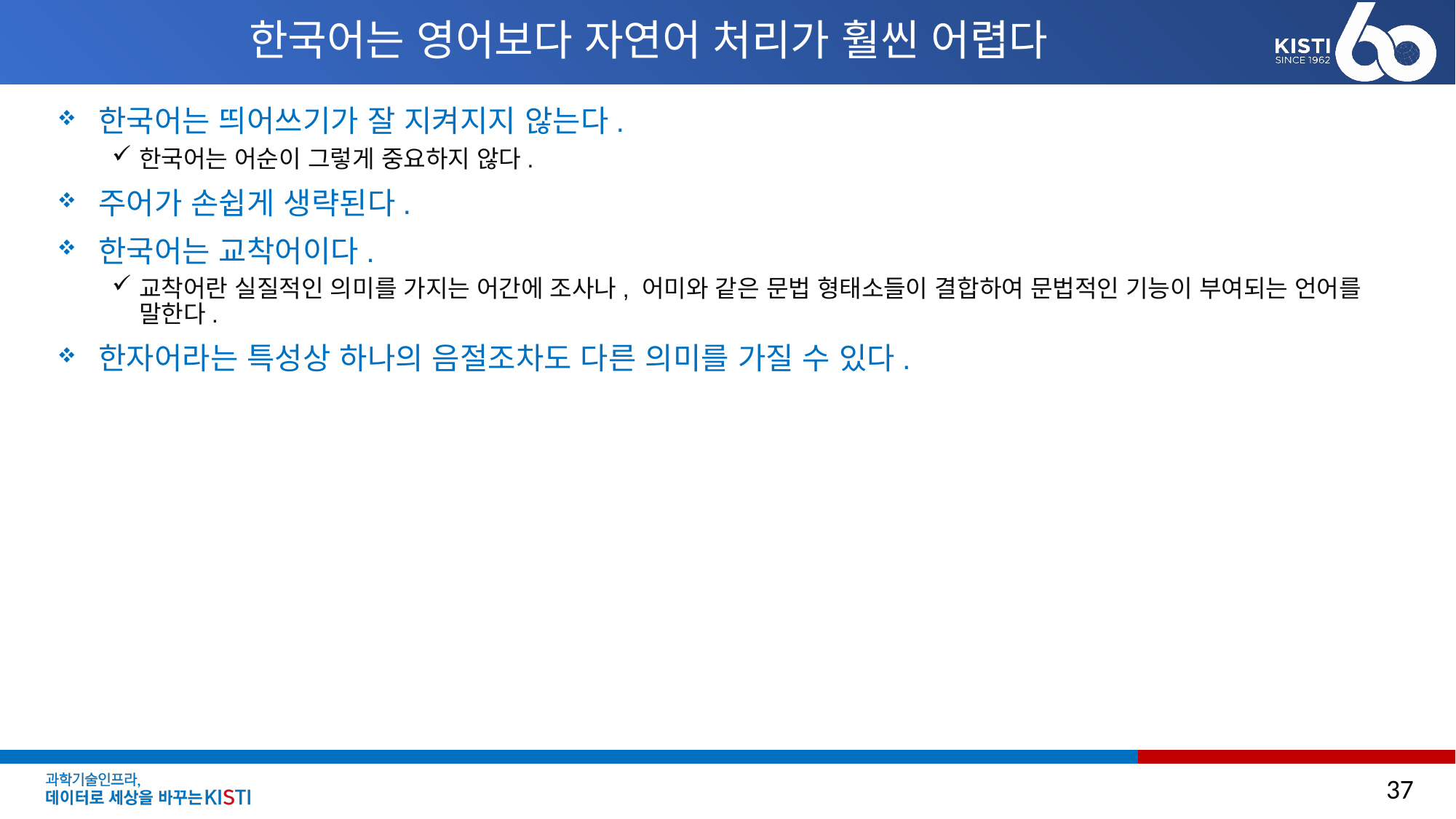

# 한국어는 영어보다 자연어 처리가 훨씬 어렵다
한국어는 띄어쓰기가 잘 지켜지지 않는다.
한국어는 어순이 그렇게 중요하지 않다.
주어가 손쉽게 생략된다.
한국어는 교착어이다.
교착어란 실질적인 의미를 가지는 어간에 조사나, 어미와 같은 문법 형태소들이 결합하여 문법적인 기능이 부여되는 언어를 말한다.
한자어라는 특성상 하나의 음절조차도 다른 의미를 가질 수 있다.

37